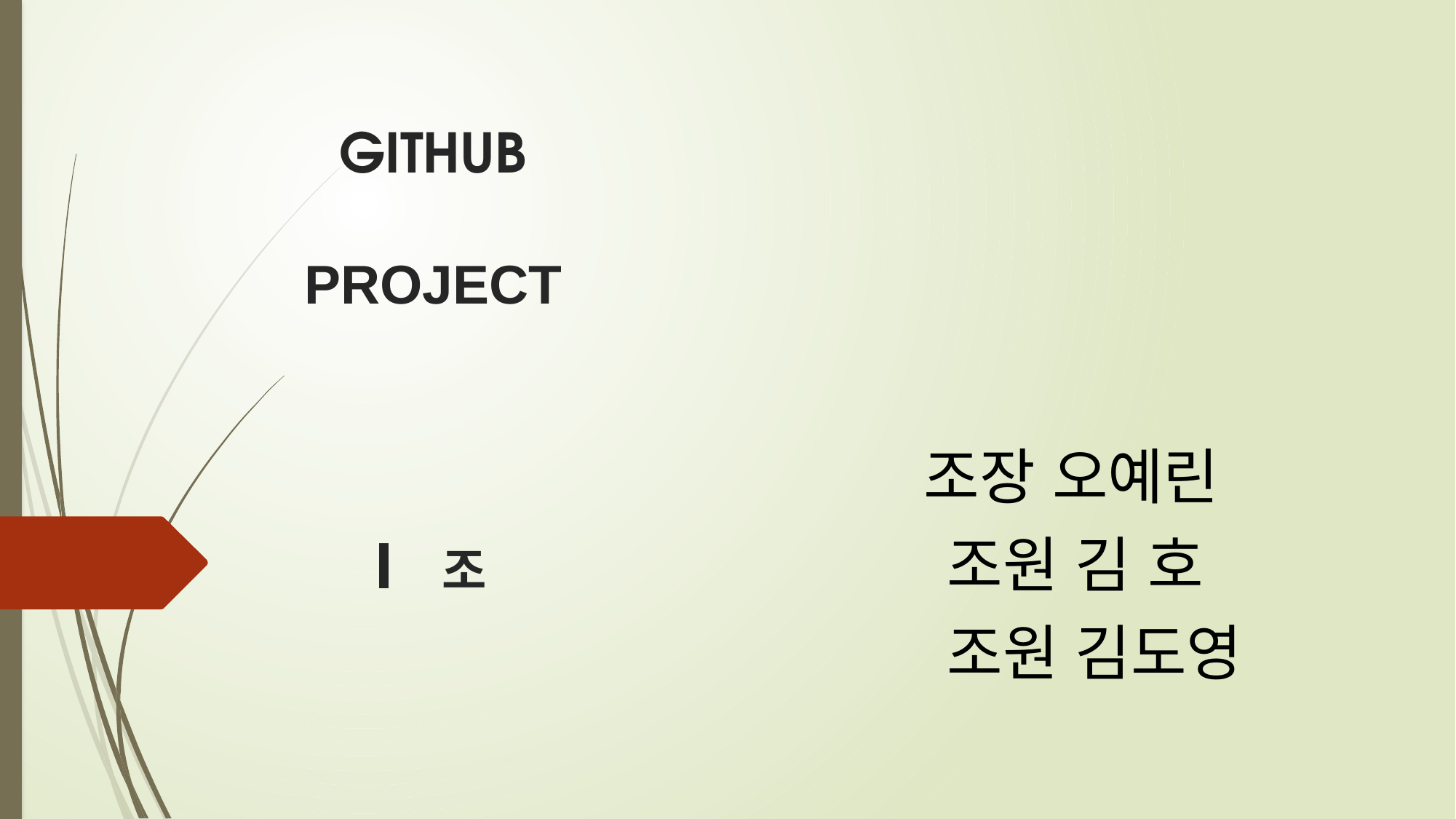

GITHUB
PROJECT
       조장 오예린
       조원 김 호
       조원 김도영
I  조